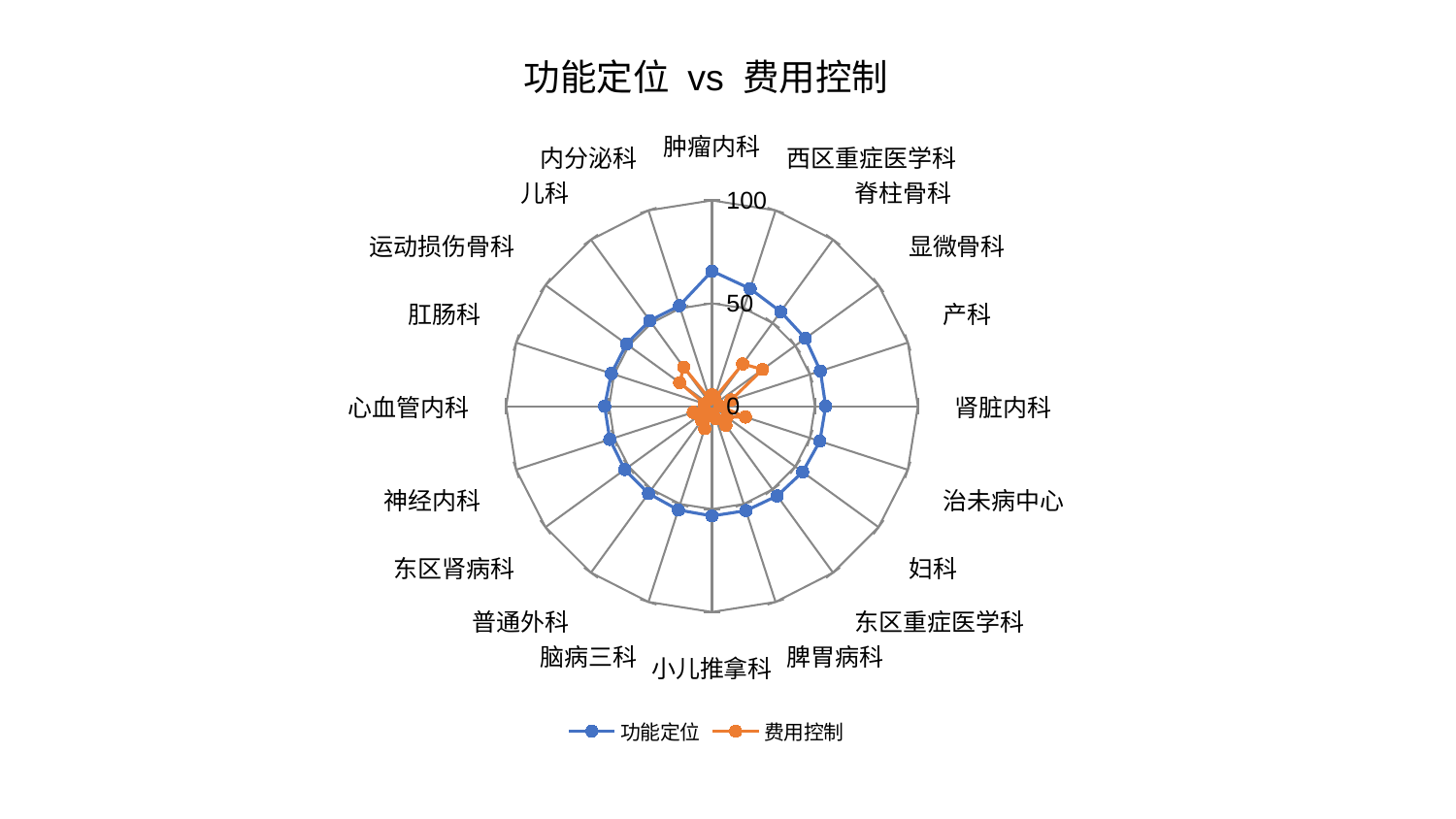

### Chart: 功能定位 vs 费用控制

| Category | 功能定位 | 费用控制 |
|---|---|---|
| 肿瘤内科 | 65.68948085730007 | 5.593714763277024 |
| 西区重症医学科 | 60.01793353561532 | 4.109747339689067 |
| 脊柱骨科 | 56.74981493641563 | 25.394412940462793 |
| 显微骨科 | 56.05795880052649 | 30.3636859700249 |
| 产科 | 55.37065440147561 | 9.794328520663568 |
| 肾脏内科 | 55.224687626550285 | 3.912412293640398 |
| 治未病中心 | 55.08354508598939 | 17.12032913448134 |
| 妇科 | 54.41991504499105 | 9.005442558867024 |
| 东区重症医学科 | 53.877921660887374 | 11.493249657512687 |
| 脾胃病科 | 53.37450431354473 | 6.405437445144388 |
| 小儿推拿科 | 53.3283249086521 | 4.080620277608528 |
| 脑病三科 | 53.0392964784573 | 11.43342949252453 |
| 普通外科 | 52.46896036003752 | 8.554224820963189 |
| 东区肾病科 | 52.38519069980168 | 7.48179916377585 |
| 神经内科 | 52.20643672663305 | 9.606915086948021 |
| 心血管内科 | 52.15111406879959 | 3.730971666493434 |
| 肛肠科 | 51.41793842229576 | 3.8590450878063933 |
| 运动损伤骨科 | 51.40504319491733 | 19.435782743508373 |
| 儿科 | 51.401966547621015 | 23.457267490493503 |
| 内分泌科 | 51.332167451193975 | 3.5713585522019278 |
34